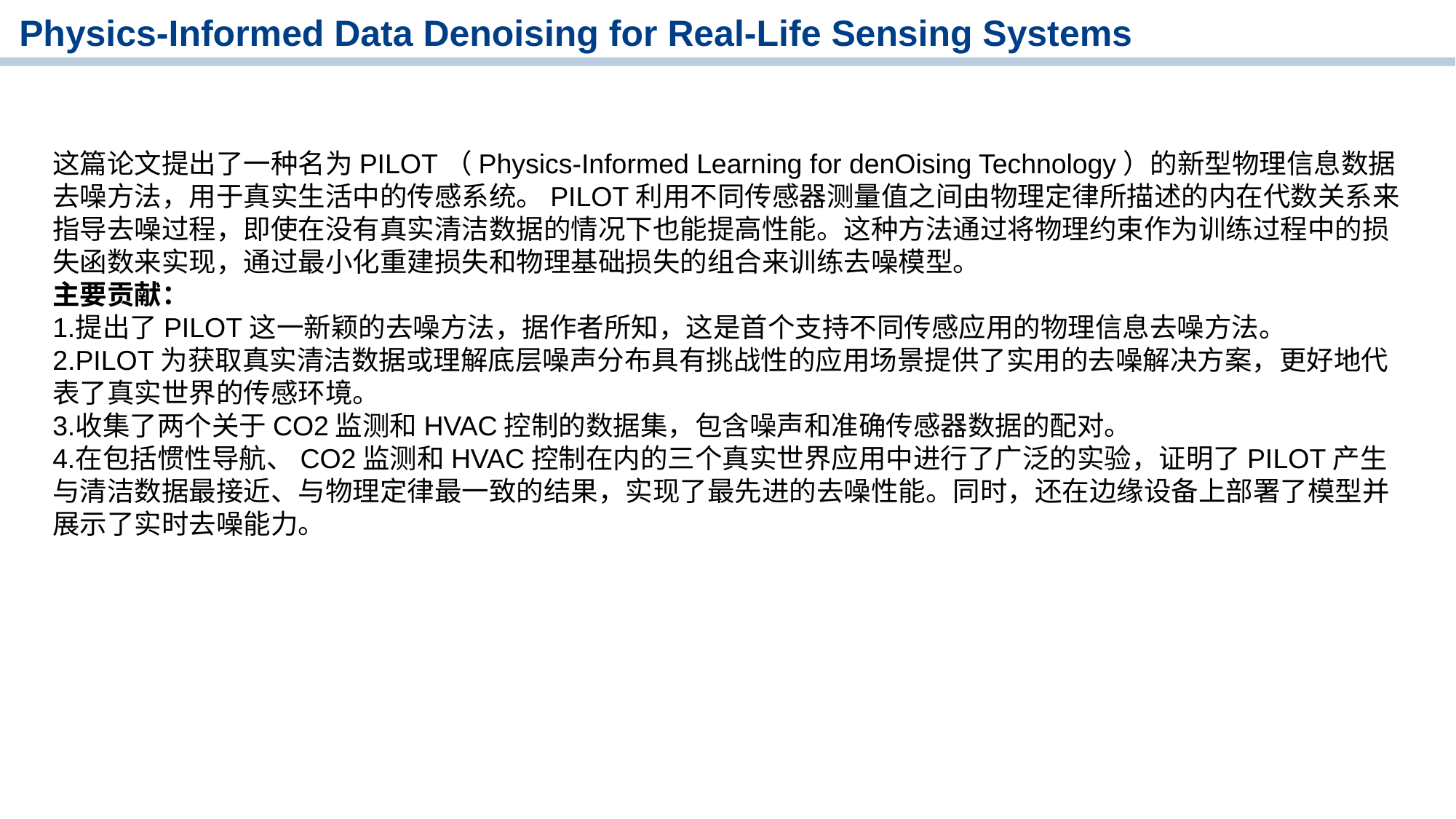

﻿﻿Physics-Informed Data Denoising for Real-Life Sensing Systems

这篇论文提出了一种名为PILOT（Physics-Informed Learning for denOising Technology）的新型物理信息数据去噪方法，用于真实生活中的传感系统。PILOT利用不同传感器测量值之间由物理定律所描述的内在代数关系来指导去噪过程，即使在没有真实清洁数据的情况下也能提高性能。这种方法通过将物理约束作为训练过程中的损失函数来实现，通过最小化重建损失和物理基础损失的组合来训练去噪模型。
主要贡献：
提出了PILOT这一新颖的去噪方法，据作者所知，这是首个支持不同传感应用的物理信息去噪方法。
PILOT为获取真实清洁数据或理解底层噪声分布具有挑战性的应用场景提供了实用的去噪解决方案，更好地代表了真实世界的传感环境。
收集了两个关于CO2监测和HVAC控制的数据集，包含噪声和准确传感器数据的配对。
在包括惯性导航、CO2监测和HVAC控制在内的三个真实世界应用中进行了广泛的实验，证明了PILOT产生与清洁数据最接近、与物理定律最一致的结果，实现了最先进的去噪性能。同时，还在边缘设备上部署了模型并展示了实时去噪能力。